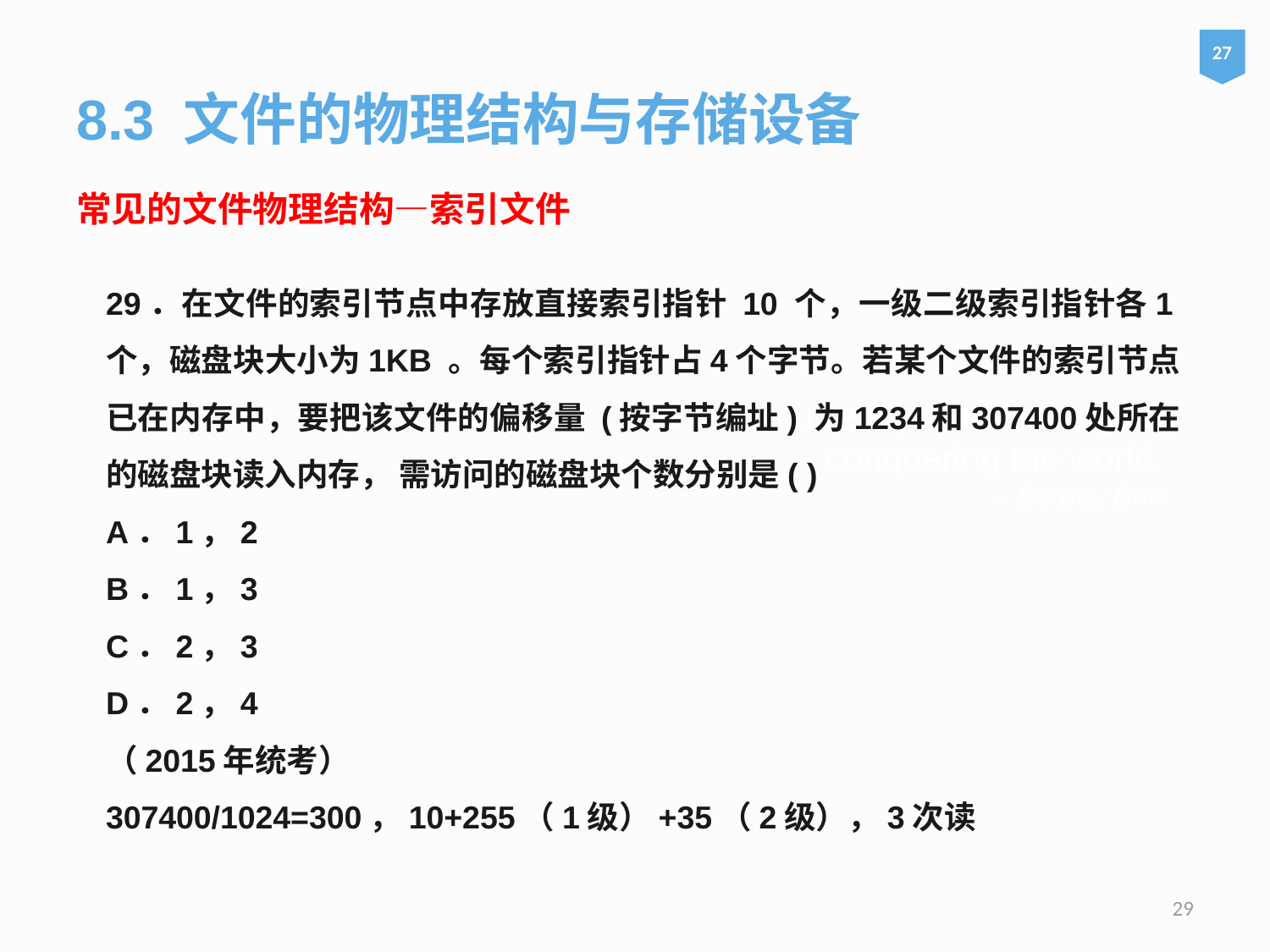

27
8.3 文件的物理结构与存储设备
常见的文件物理结构—索引文件

29．在文件的索引节点中存放直接索引指针 10 个，一级二级索引指针各1个，磁盘块大小为1KB 。每个索引指针占4个字节。若某个文件的索引节点已在内存中，要把该文件的偏移量 (按字节编址) 为1234和307400处所在的磁盘块读入内存， 需访问的磁盘块个数分别是( )
A．1，2
B．1，3
C．2，3
D．2，4
（2015年统考）
307400/1024=300，10+255（1级）+35（2级），3次读
# We are currently not planning on conquering the world. – Sergey Brin
29